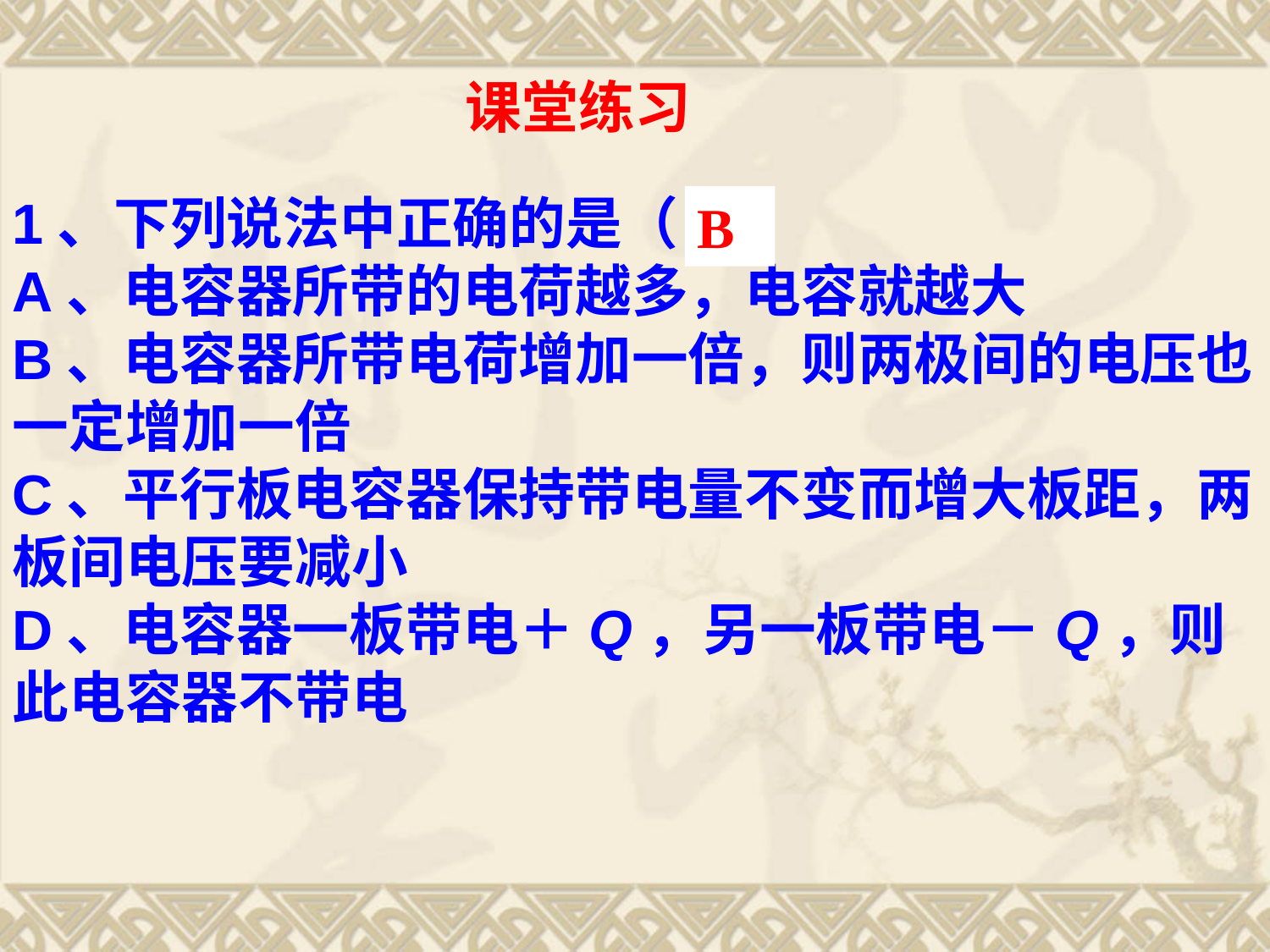

课堂练习
1、下列说法中正确的是（     ）
A、电容器所带的电荷越多，电容就越大
B、电容器所带电荷增加一倍，则两极间的电压也一定增加一倍
C、平行板电容器保持带电量不变而增大板距，两板间电压要减小
D、电容器一板带电＋Q，另一板带电－Q，则此电容器不带电
B